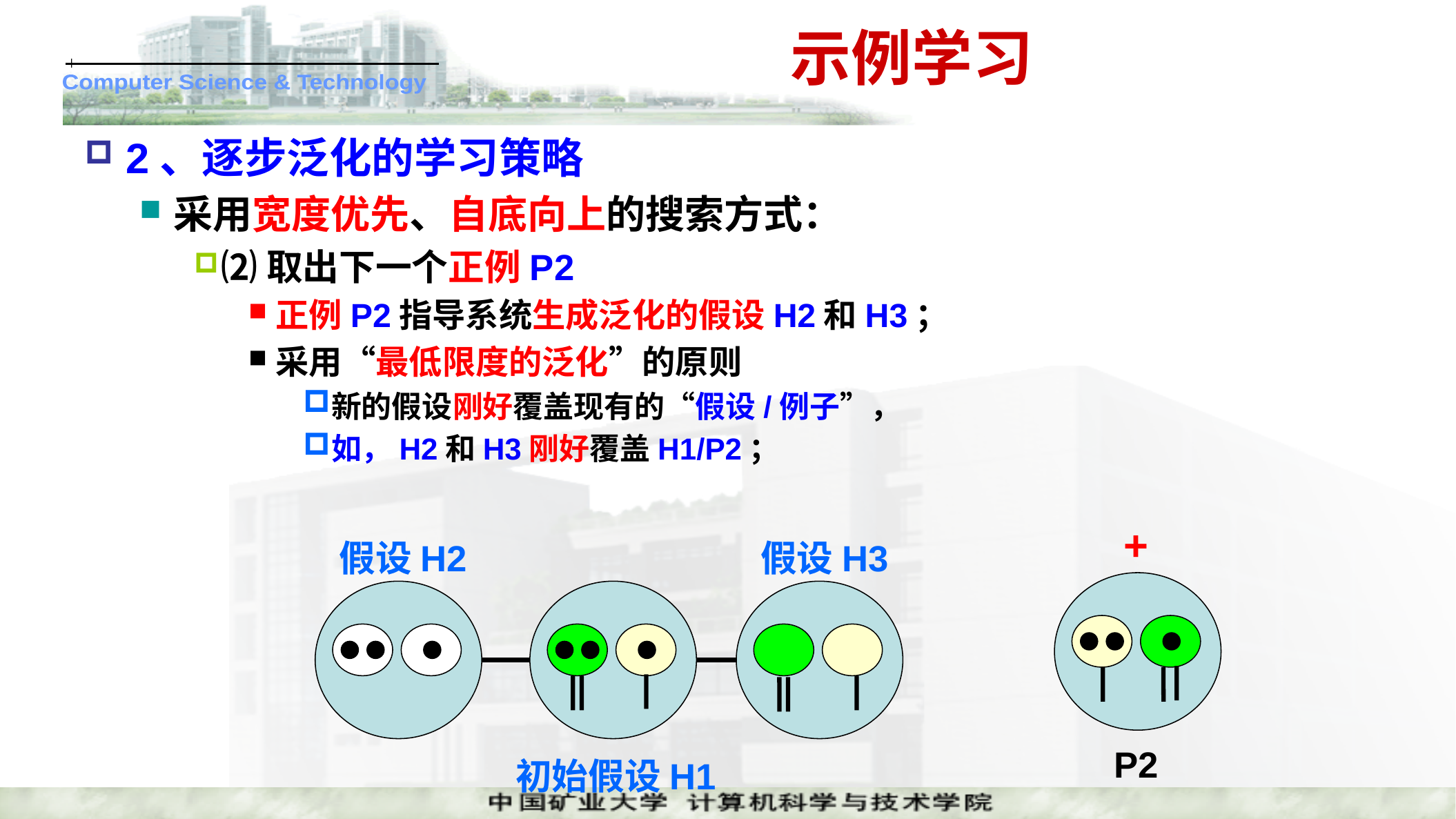

# 示例学习
2、逐步泛化的学习策略
采用宽度优先、自底向上的搜索方式：
⑵取出下一个正例P2
正例P2指导系统生成泛化的假设H2和H3；
采用“最低限度的泛化”的原则
新的假设刚好覆盖现有的“假设/例子”，
如，H2和H3刚好覆盖H1/P2；
+
假设H3

假设H2

初始假设H1

P2
61